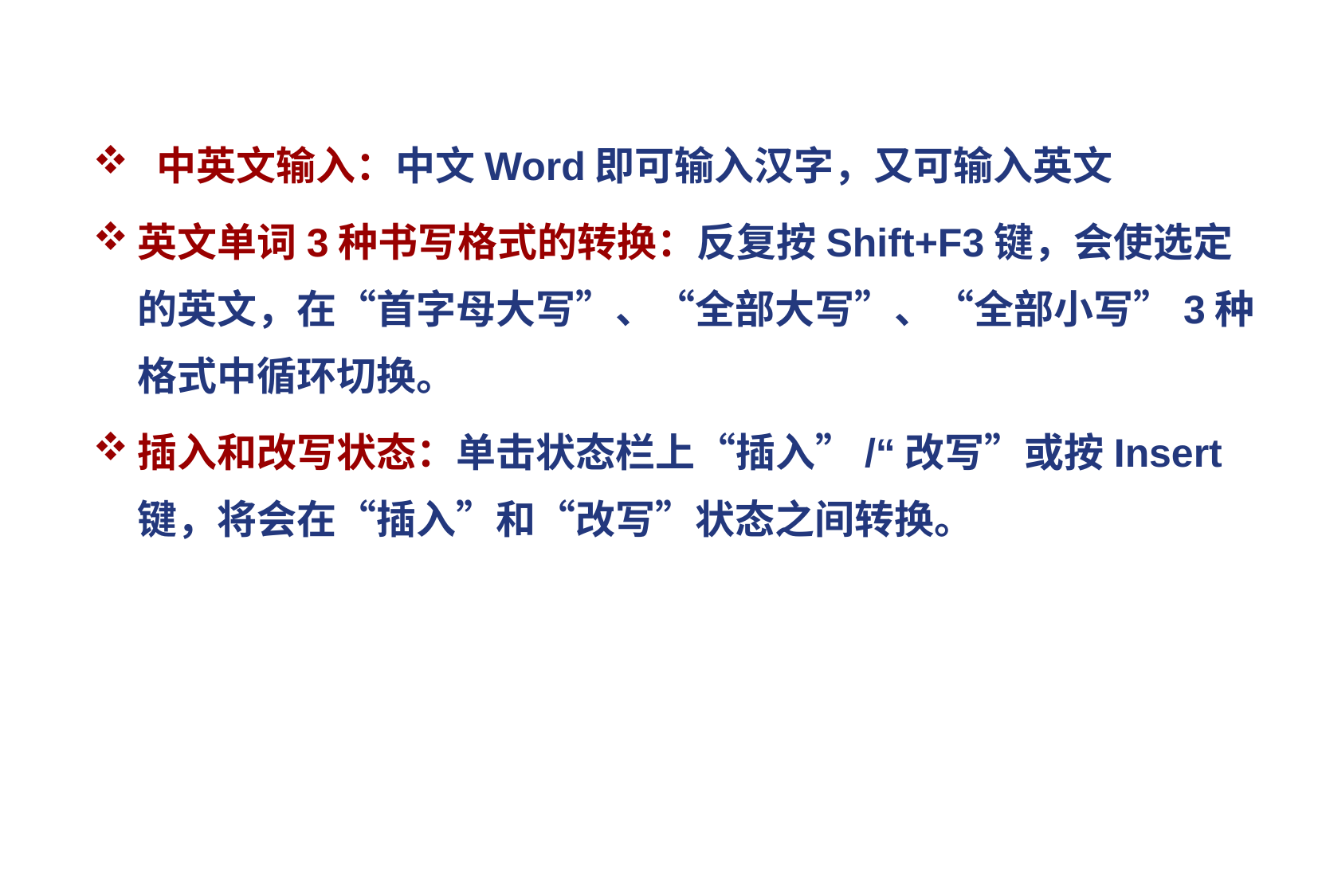

41
 中英文输入：中文Word即可输入汉字，又可输入英文
英文单词3种书写格式的转换：反复按Shift+F3键，会使选定的英文，在“首字母大写”、“全部大写”、“全部小写”3种格式中循环切换。
插入和改写状态：单击状态栏上“插入”/“改写”或按Insert键，将会在“插入”和“改写”状态之间转换。